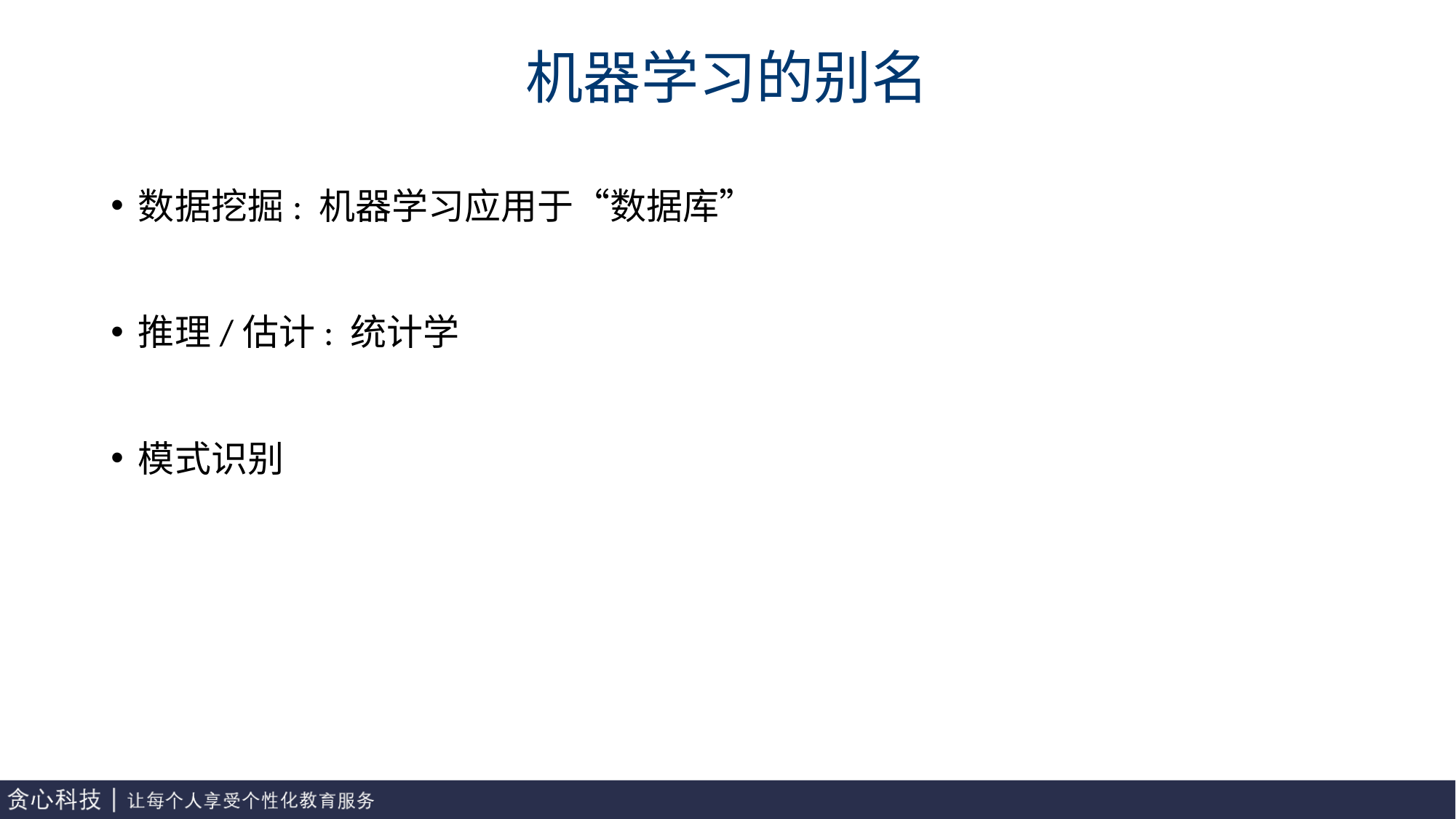

# 机器学习的别名
数据挖掘: 机器学习应用于“数据库”

推理/估计: 统计学

模式识别